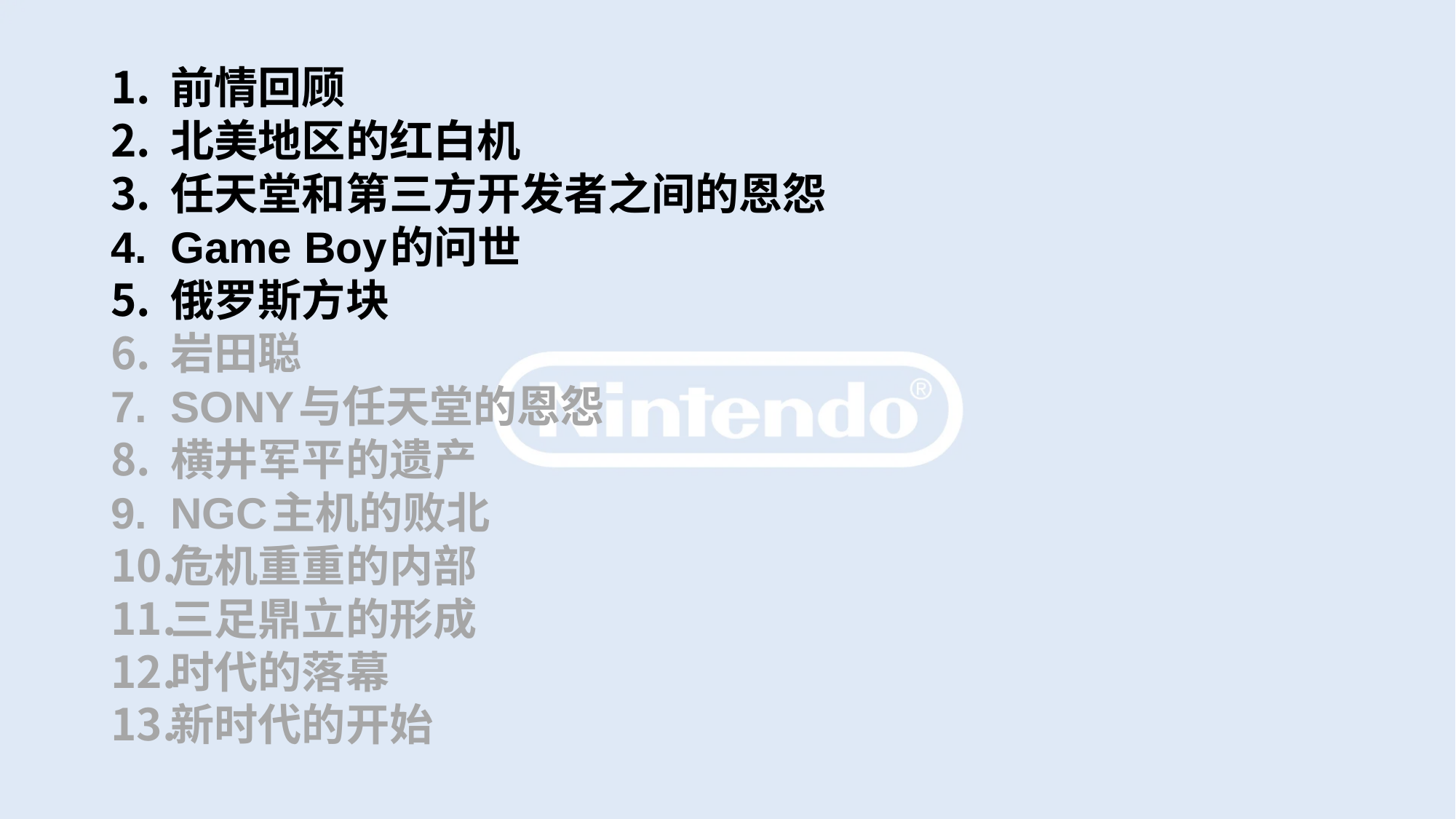

前情回顾
北美地区的红白机
任天堂和第三方开发者之间的恩怨
Game Boy的问世
俄罗斯方块
岩田聪
SONY与任天堂的恩怨
横井军平的遗产
NGC主机的败北
危机重重的内部
三足鼎立的形成
时代的落幕
新时代的开始